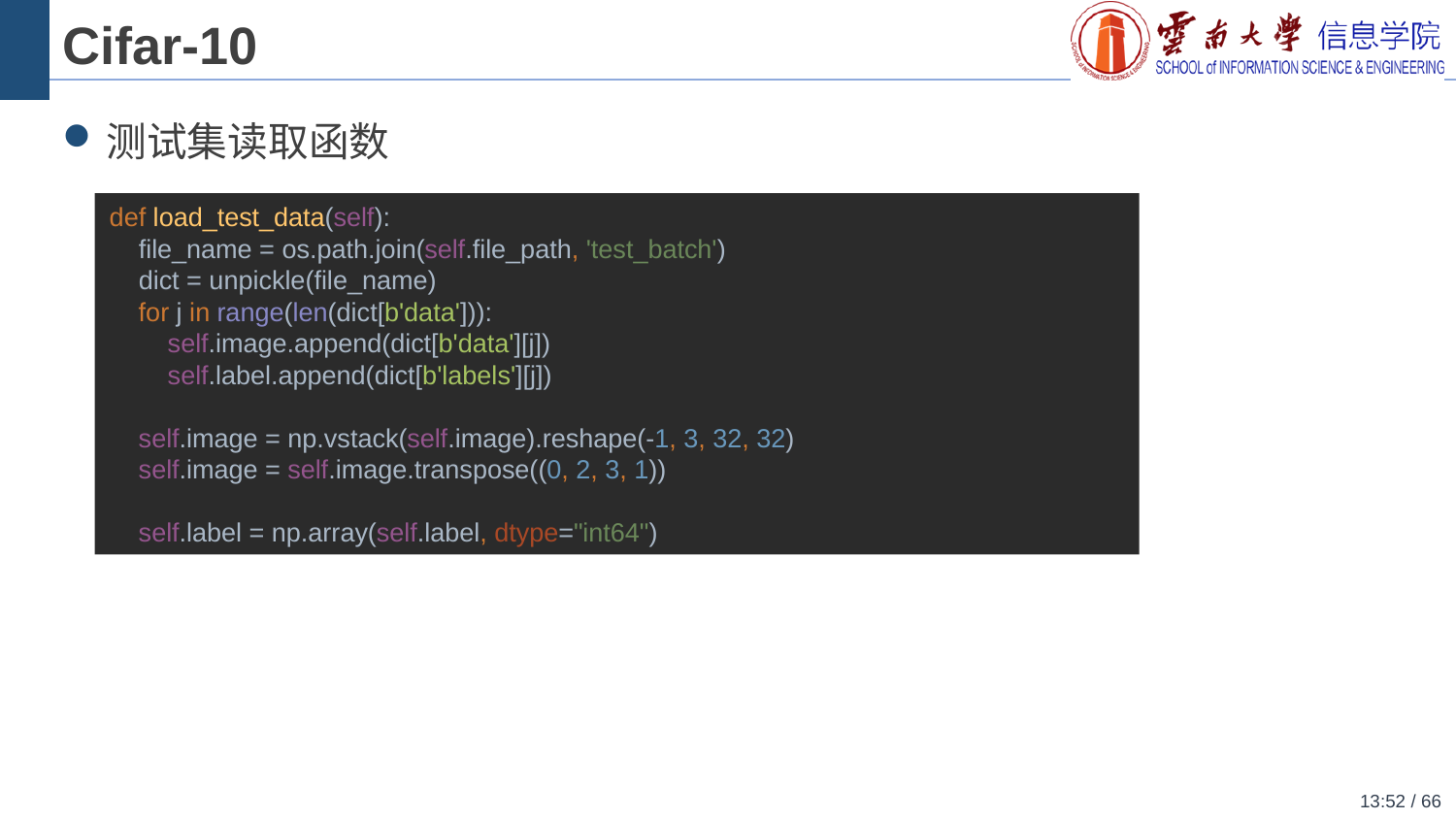

# Cifar-10
测试集读取函数
def load_test_data(self):
    file_name = os.path.join(self.file_path, 'test_batch')
    dict = unpickle(file_name)
    for j in range(len(dict[b'data'])):
        self.image.append(dict[b'data'][j])
        self.label.append(dict[b'labels'][j])
    self.image = np.vstack(self.image).reshape(-1, 3, 32, 32)
    self.image = self.image.transpose((0, 2, 3, 1))
    self.label = np.array(self.label, dtype="int64")